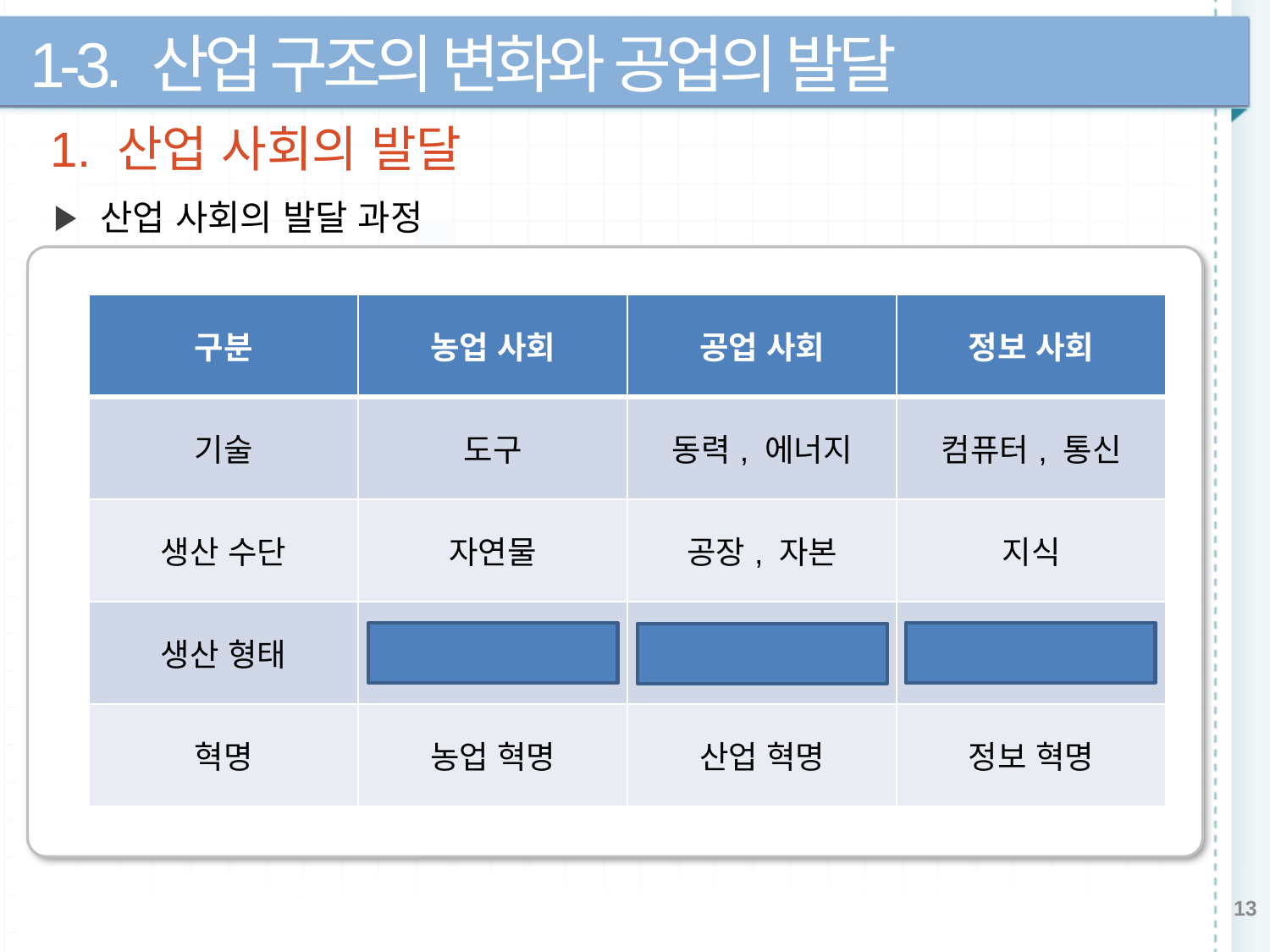

1-3. 산업 구조의 변화와 공업의 발달
1. 산업 사회의 발달
 산업 사회의 발달 과정

| 구분 | 농업 사회 | 공업 사회 | 정보 사회 |
| --- | --- | --- | --- |
| 기술 | 도구 | 동력, 에너지 | 컴퓨터, 통신 |
| 생산 수단 | 자연물 | 공장, 자본 | 지식 |
| 생산 형태 | 소품종 소량생산 | 소품종 대량생산 | 다품종 소량생산 |
| 혁명 | 농업 혁명 | 산업 혁명 | 정보 혁명 |

13